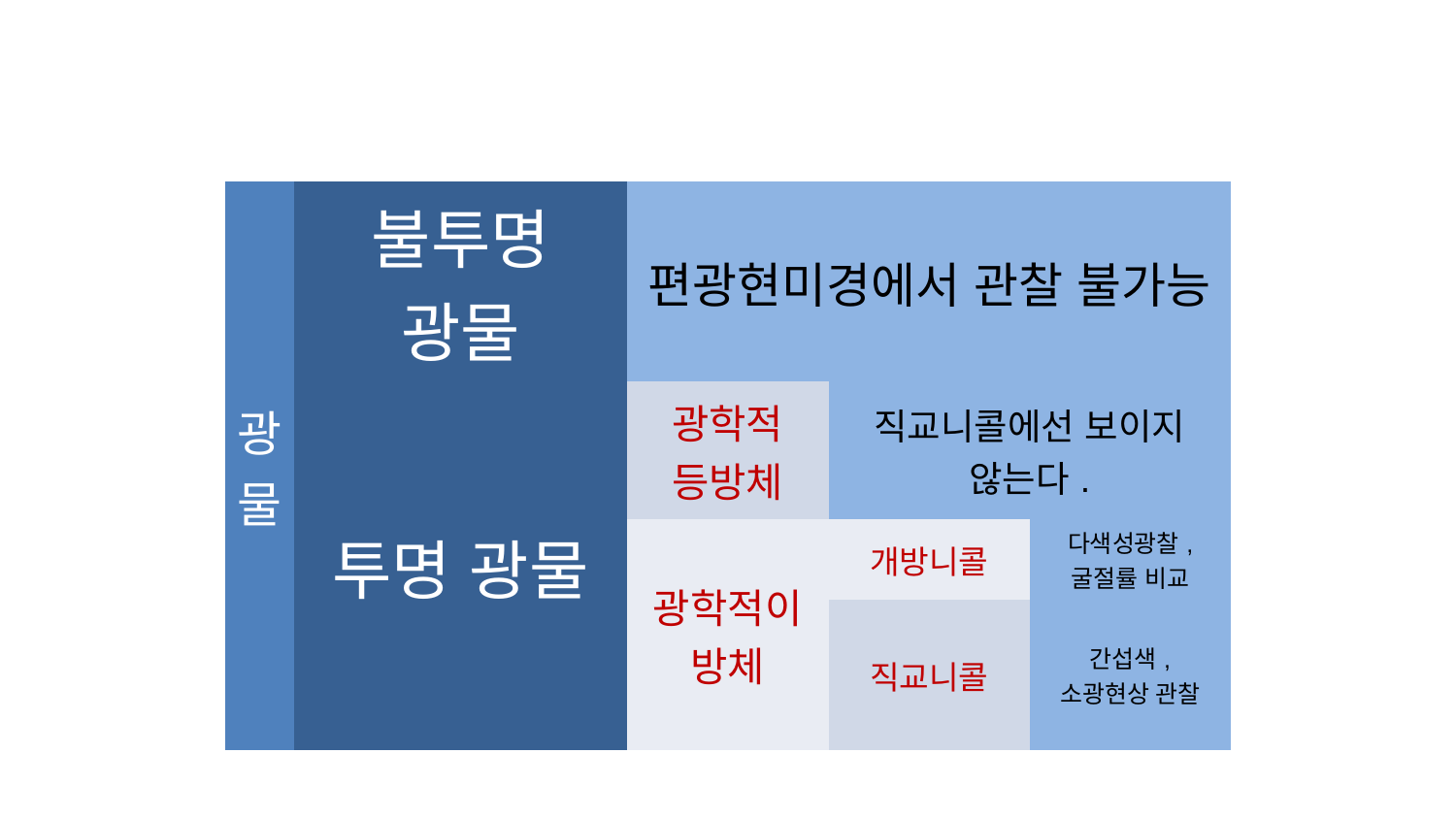

| 광물 | 불투명 광물 | 편광현미경에서 관찰 불가능 |  |  |
| --- | --- | --- | --- | --- |
|  | 투명 광물 | 광학적 등방체 | 직교니콜에선 보이지 않는다. |  |
|  |  | 광학적이방체 | 개방니콜 | 다색성광찰, 굴절률 비교 |
|  |  |  | 직교니콜 | 간섭색, 소광현상 관찰 |